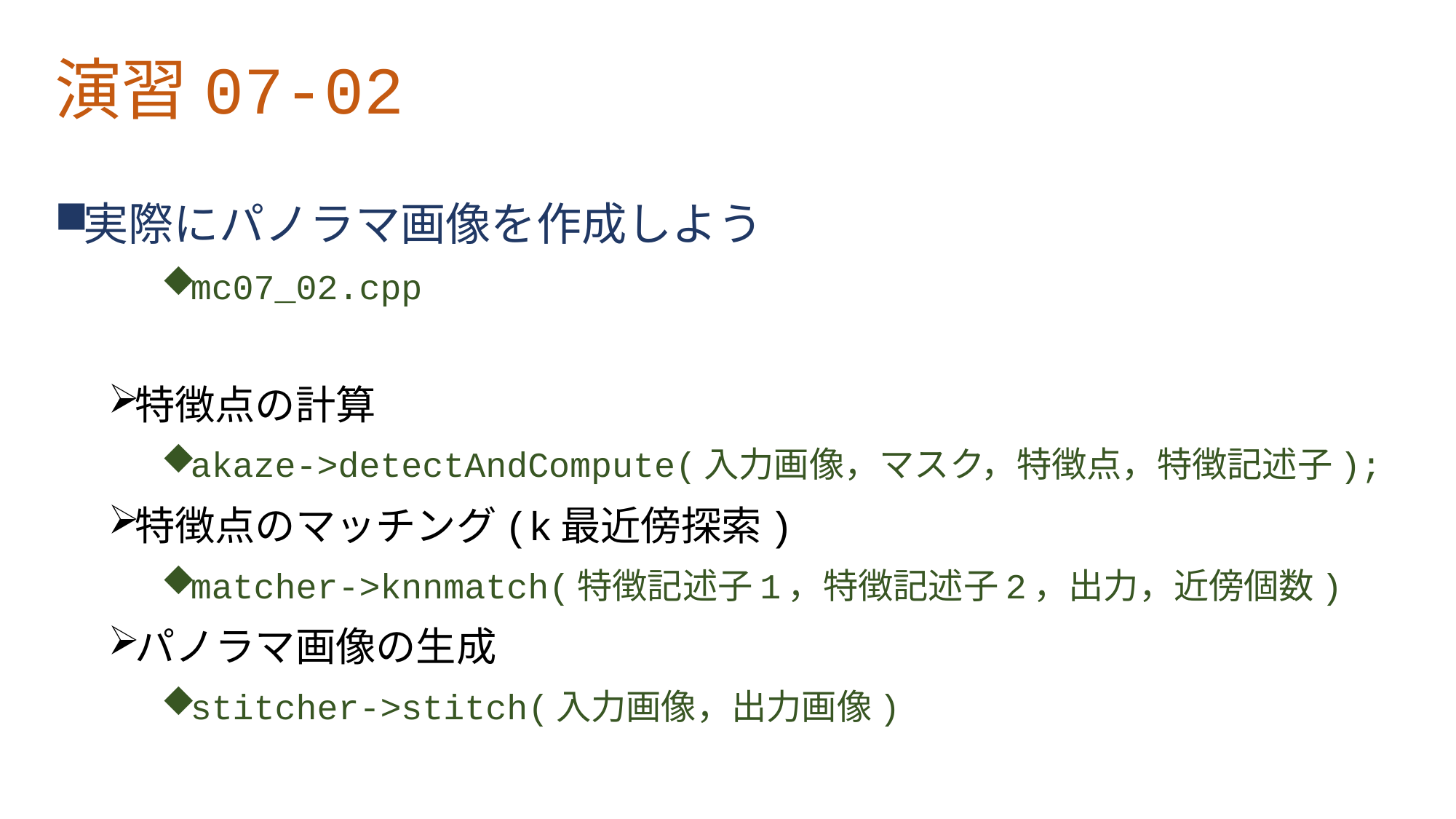

# 演習07-02
実際にパノラマ画像を作成しよう
mc07_02.cpp

特徴点の計算
akaze->detectAndCompute(入力画像，マスク，特徴点，特徴記述子);
特徴点のマッチング(k最近傍探索)
matcher->knnmatch(特徴記述子1，特徴記述子2，出力，近傍個数)
パノラマ画像の生成
stitcher->stitch(入力画像，出力画像)